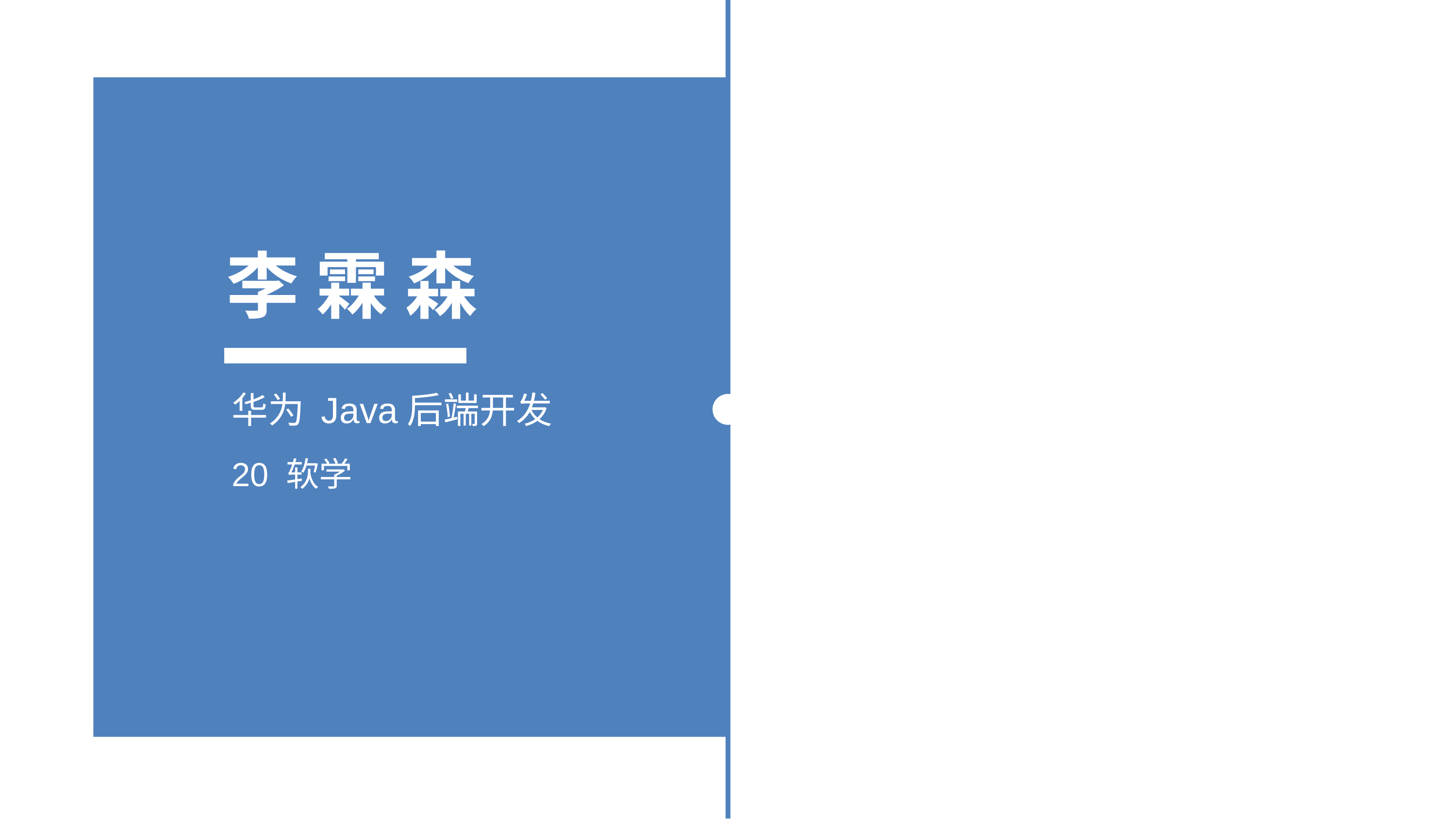

李 霖 森
华为 Java后端开发

20 软学